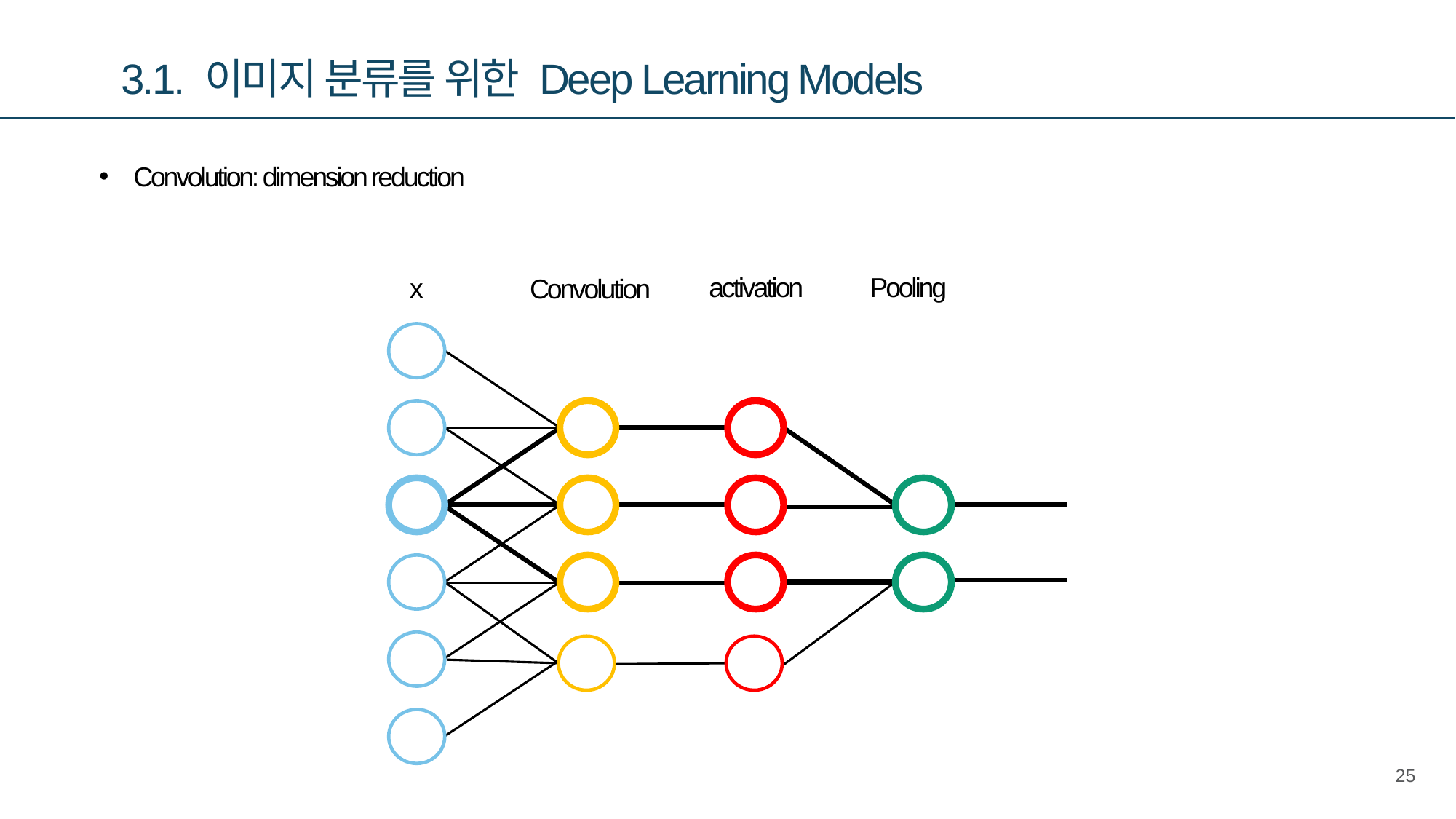

3.1. 이미지 분류를 위한 Deep Learning Models
Convolution: dimension reduction
activation
Pooling
x
Convolution